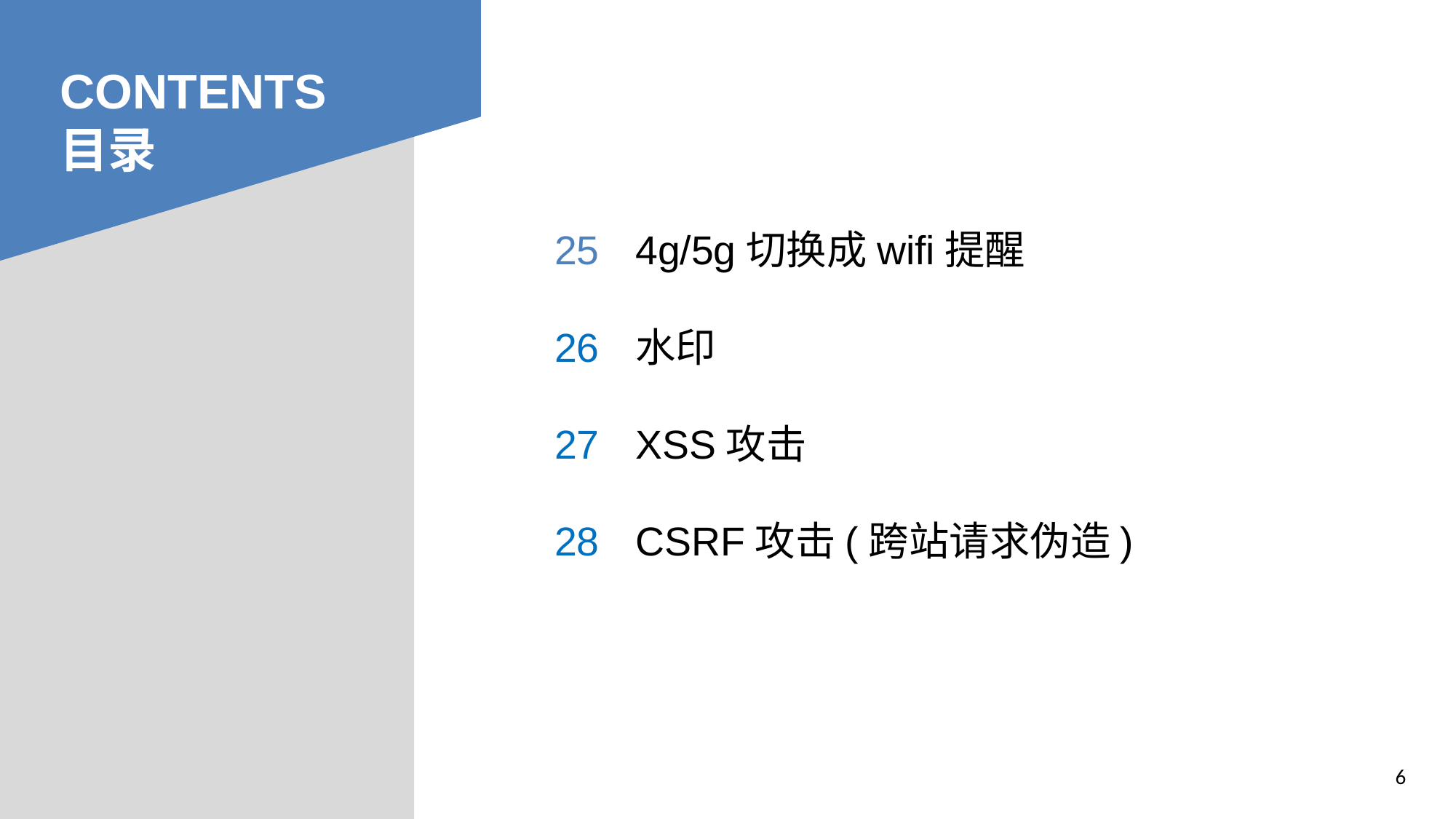

# CONTENTS 目录
25

26

27

28
4g/5g切换成wifi提醒

水印

XSS攻击

CSRF攻击(跨站请求伪造)
6